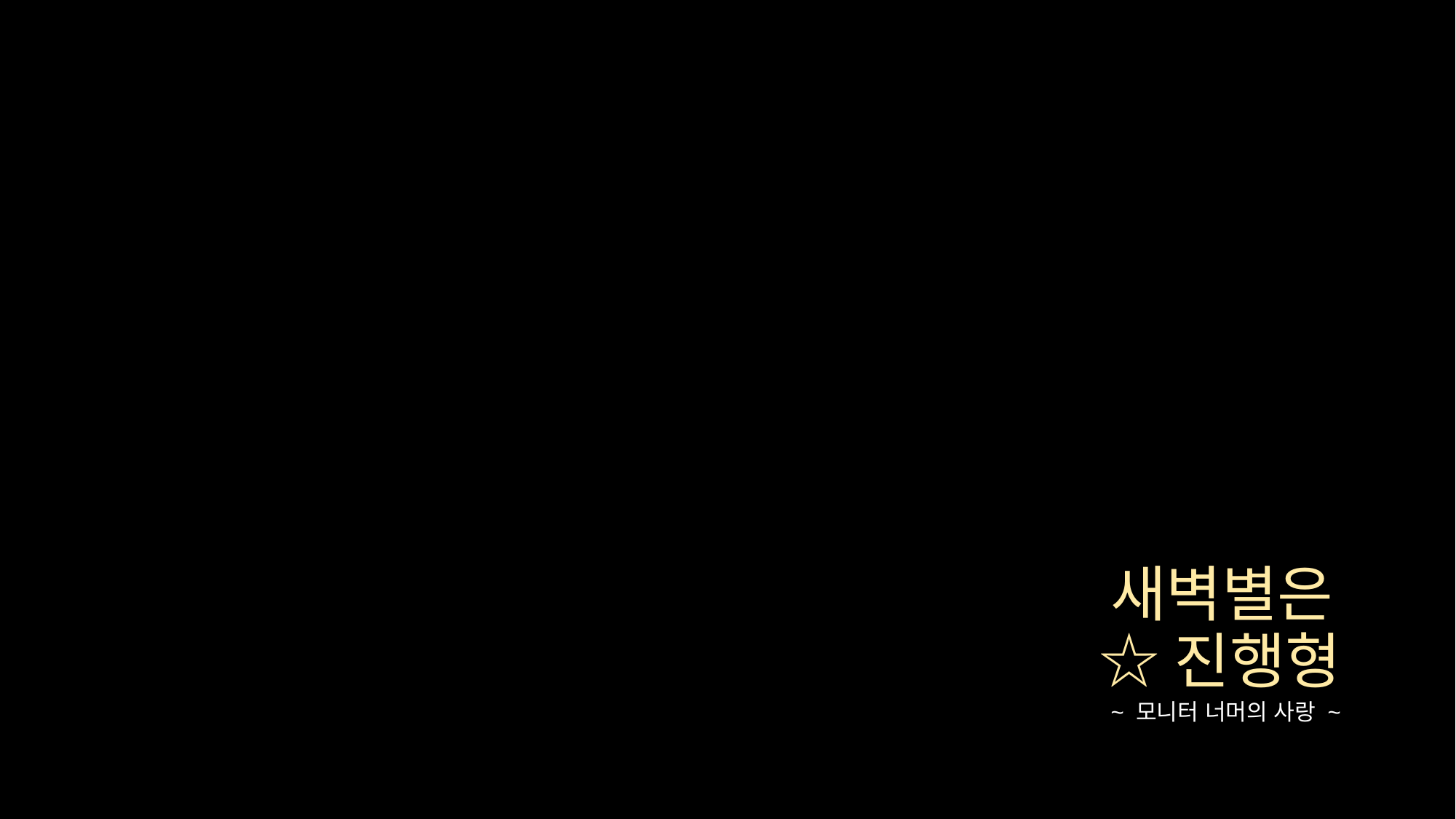

새벽별은
☆진행형
~ 모니터 너머의 사랑 ~